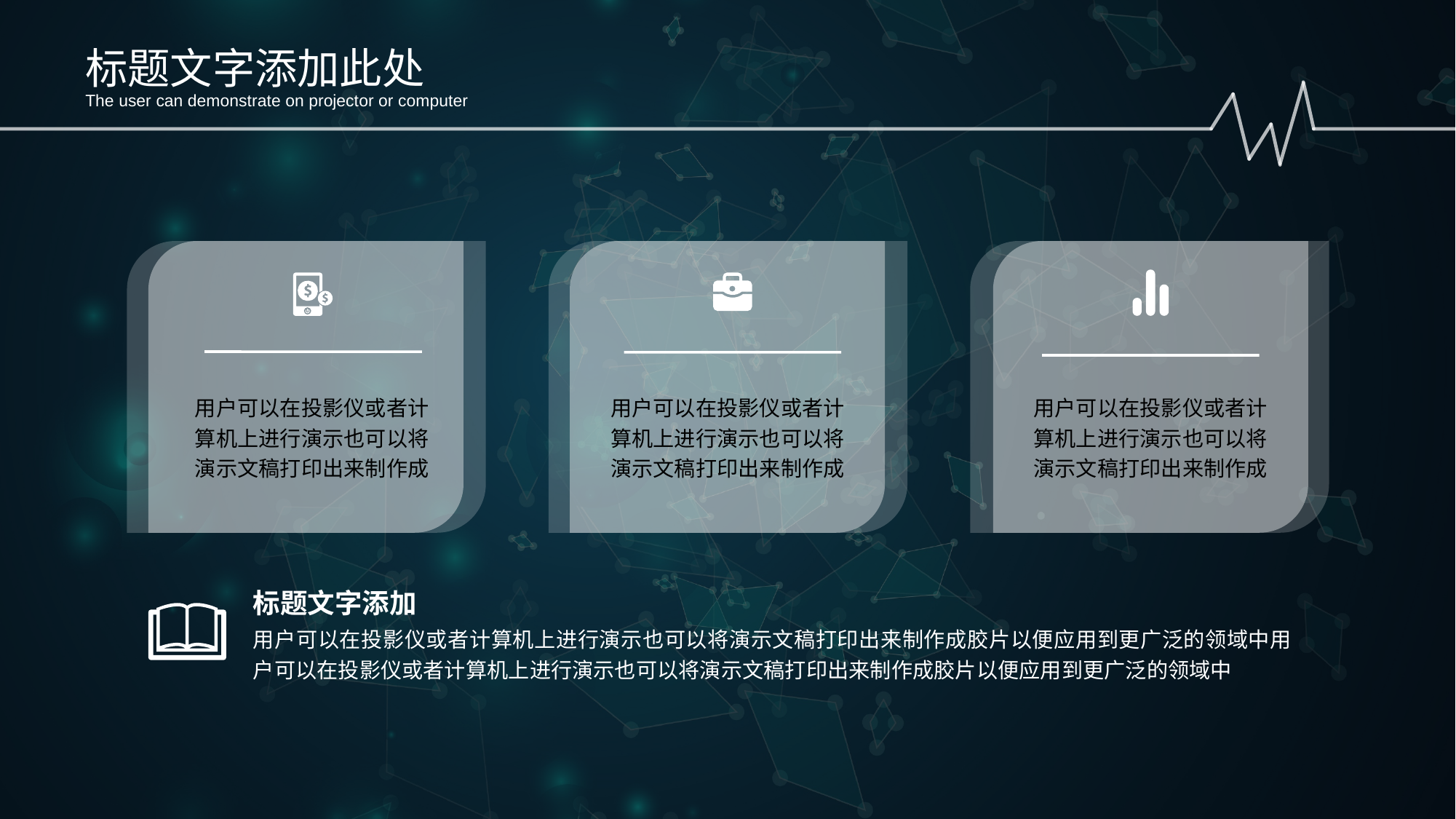

标题文字添加此处
The user can demonstrate on projector or computer

用户可以在投影仪或者计算机上进行演示也可以将演示文稿打印出来制作成

用户可以在投影仪或者计算机上进行演示也可以将演示文稿打印出来制作成

用户可以在投影仪或者计算机上进行演示也可以将演示文稿打印出来制作成
标题文字添加
用户可以在投影仪或者计算机上进行演示也可以将演示文稿打印出来制作成胶片以便应用到更广泛的领域中用户可以在投影仪或者计算机上进行演示也可以将演示文稿打印出来制作成胶片以便应用到更广泛的领域中